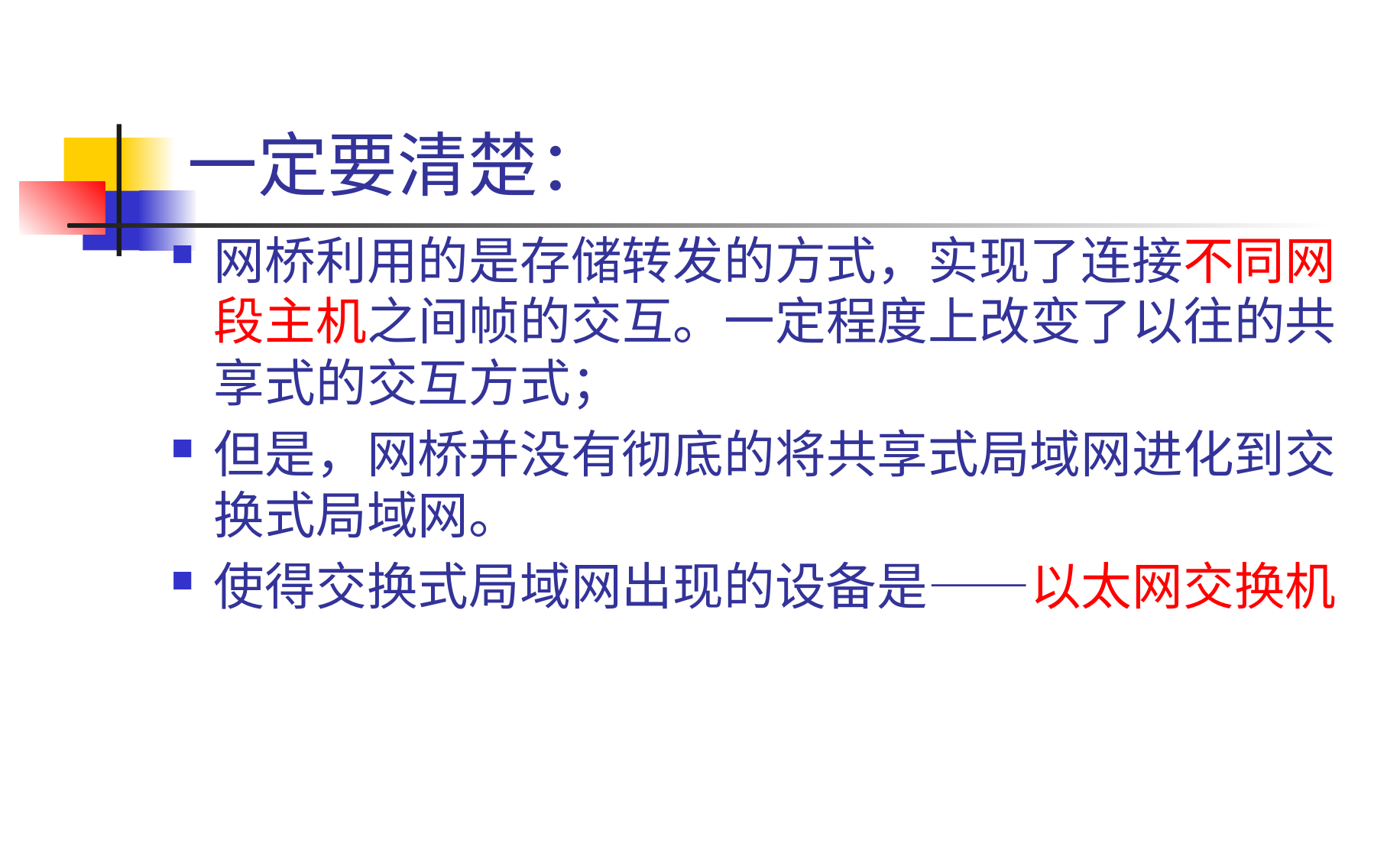

# 一定要清楚：
网桥利用的是存储转发的方式，实现了连接不同网段主机之间帧的交互。一定程度上改变了以往的共享式的交互方式；
但是，网桥并没有彻底的将共享式局域网进化到交换式局域网。
使得交换式局域网出现的设备是——以太网交换机